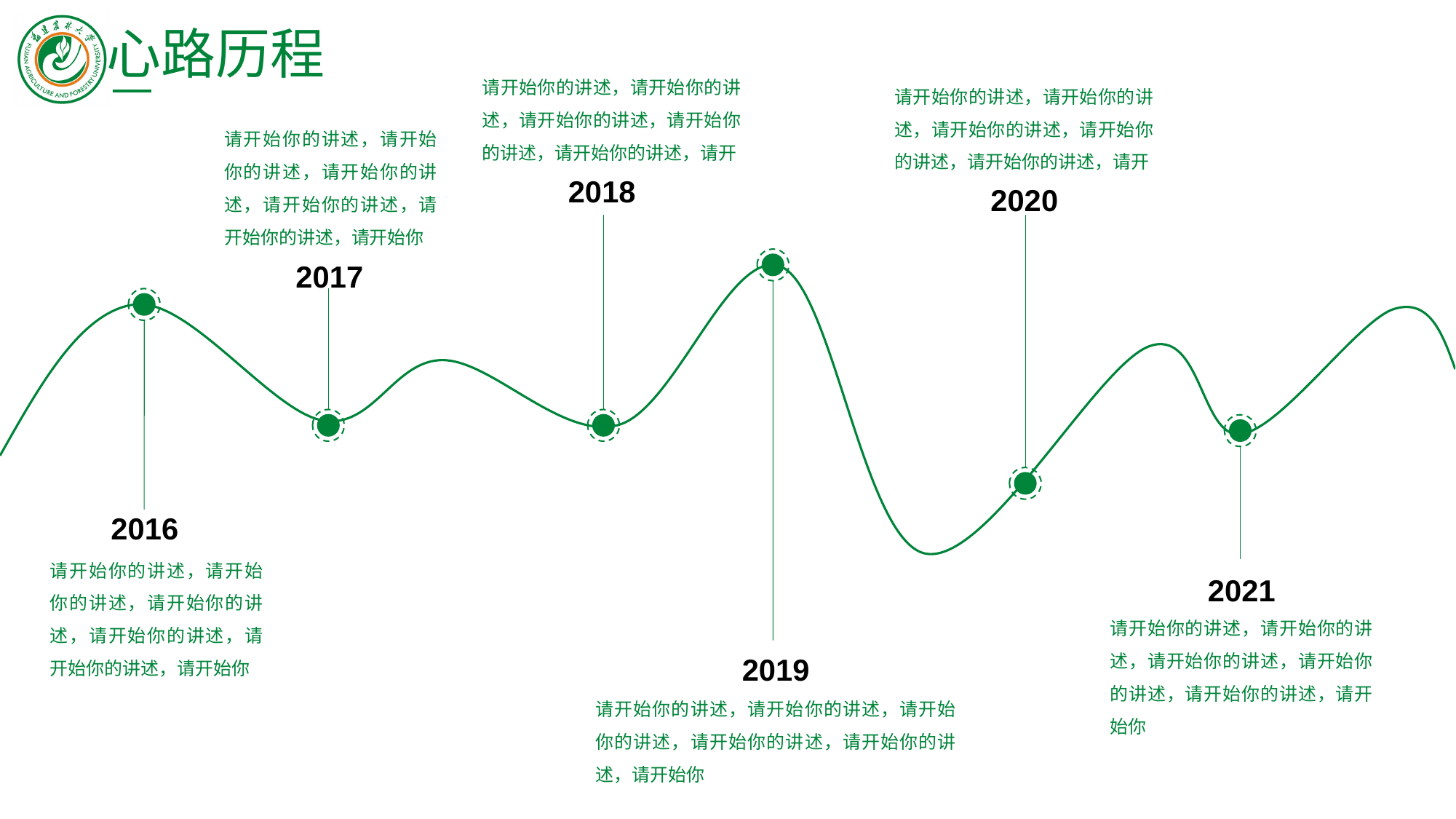

心路历程
请开始你的讲述，请开始你的讲述，请开始你的讲述，请开始你的讲述，请开始你的讲述，请开
请开始你的讲述，请开始你的讲述，请开始你的讲述，请开始你的讲述，请开始你的讲述，请开
请开始你的讲述，请开始你的讲述，请开始你的讲述，请开始你的讲述，请开始你的讲述，请开始你
2018
2020
2017
2016
请开始你的讲述，请开始你的讲述，请开始你的讲述，请开始你的讲述，请开始你的讲述，请开始你
2021
请开始你的讲述，请开始你的讲述，请开始你的讲述，请开始你的讲述，请开始你的讲述，请开始你
2019
请开始你的讲述，请开始你的讲述，请开始你的讲述，请开始你的讲述，请开始你的讲述，请开始你